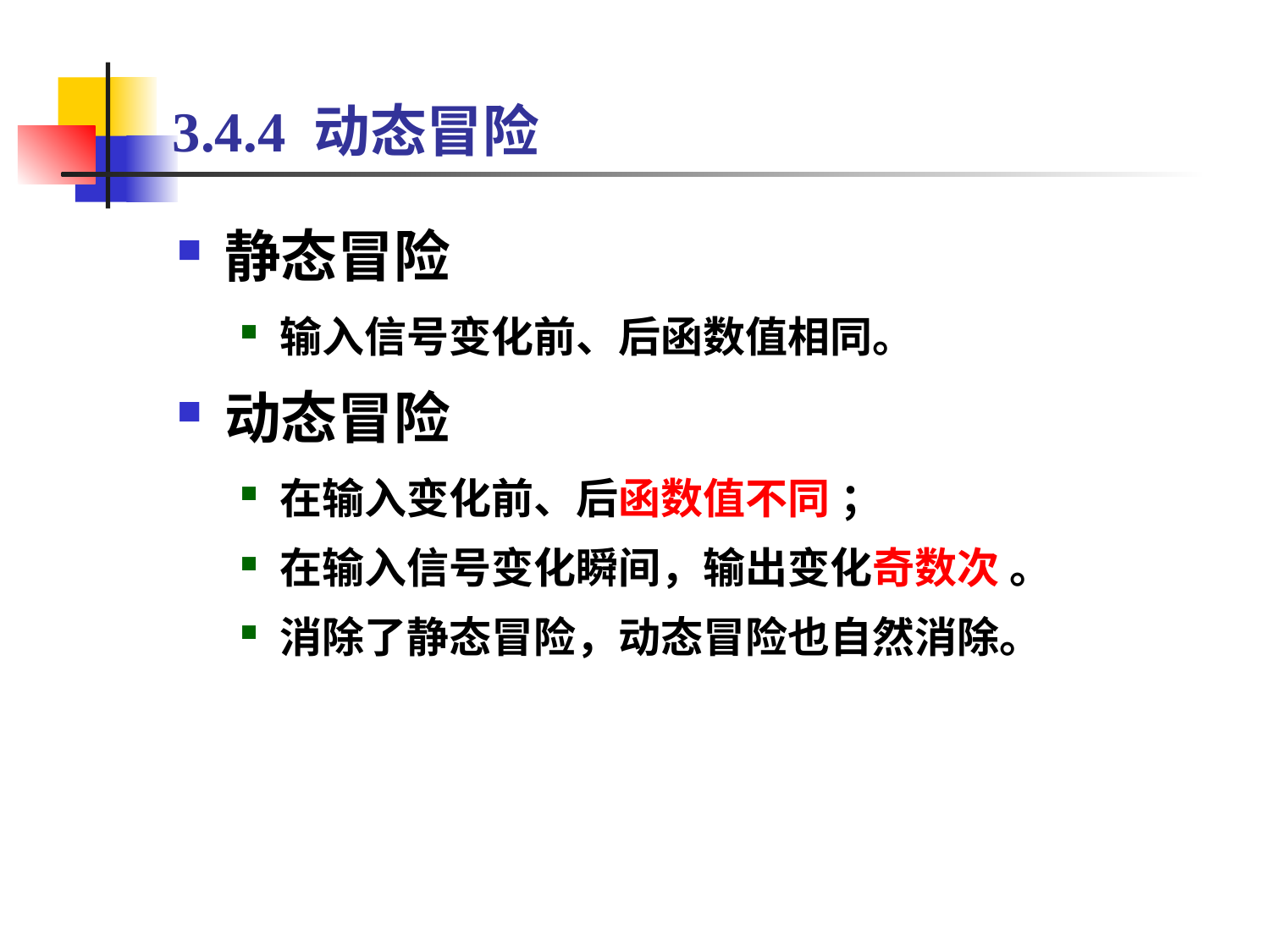

# 3.4.4 动态冒险
静态冒险
输入信号变化前、后函数值相同。
动态冒险
在输入变化前、后函数值不同 ；
在输入信号变化瞬间，输出变化奇数次 。
消除了静态冒险，动态冒险也自然消除。